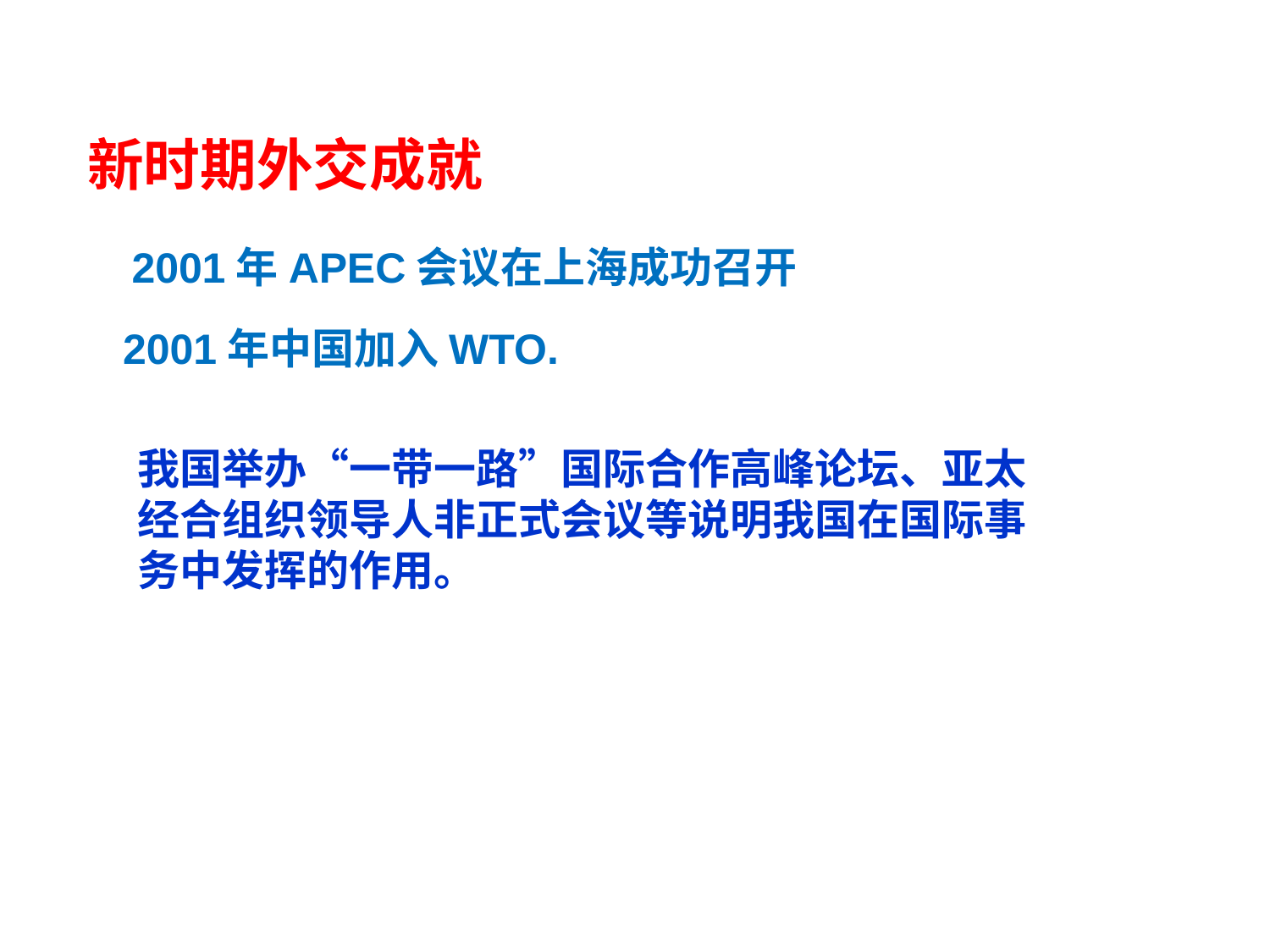

新时期外交成就

     2001年APEC会议在上海成功召开

   2001年中国加入WTO.
我国举办“一带一路”国际合作高峰论坛、亚太经合组织领导人非正式会议等说明我国在国际事务中发挥的作用。